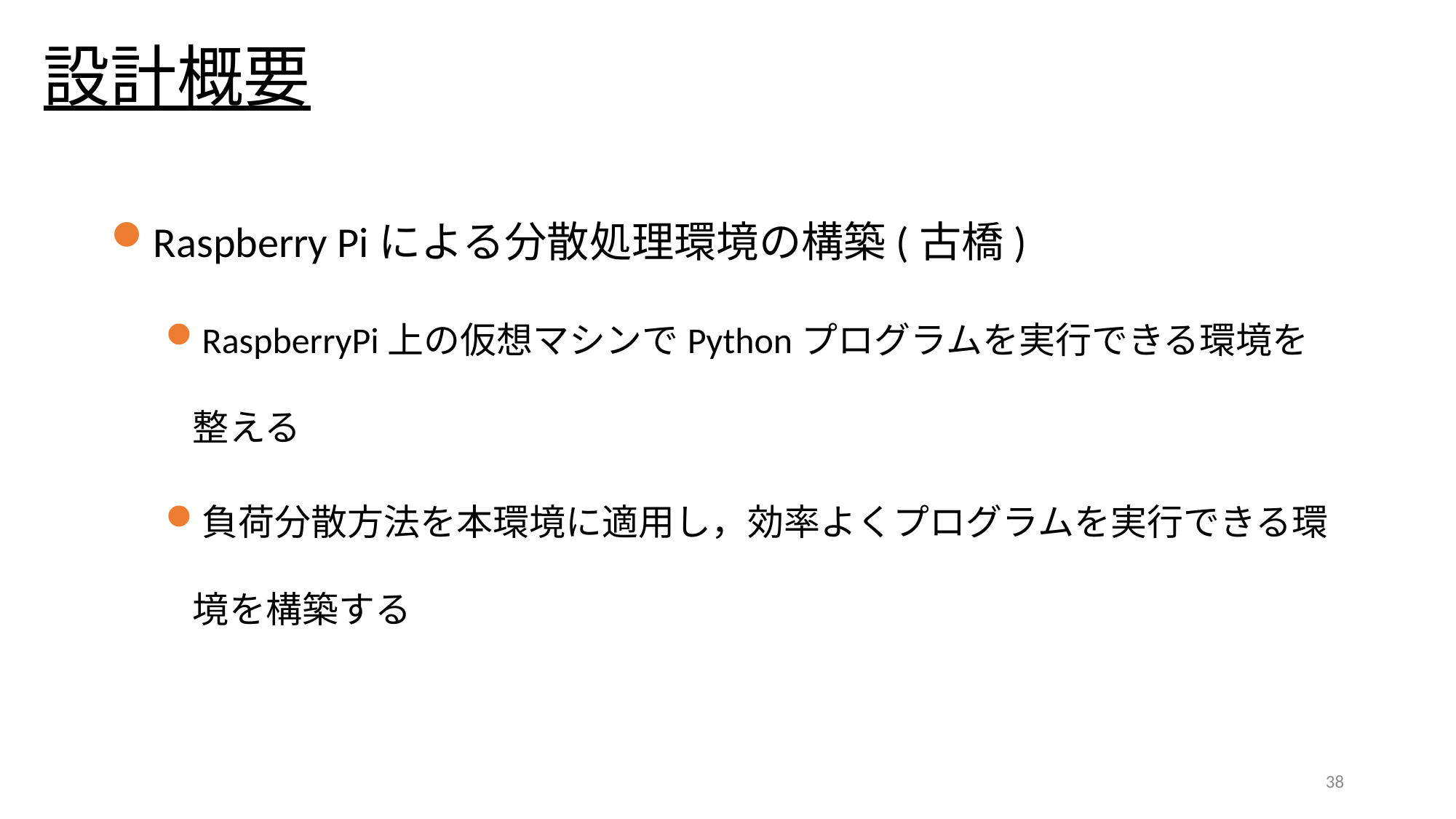

# 設計概要
Raspberry Piによる分散処理環境の構築(古橋)
RaspberryPi上の仮想マシンでPythonプログラムを実行できる環境を整える
負荷分散方法を本環境に適用し，効率よくプログラムを実行できる環境を構築する
38